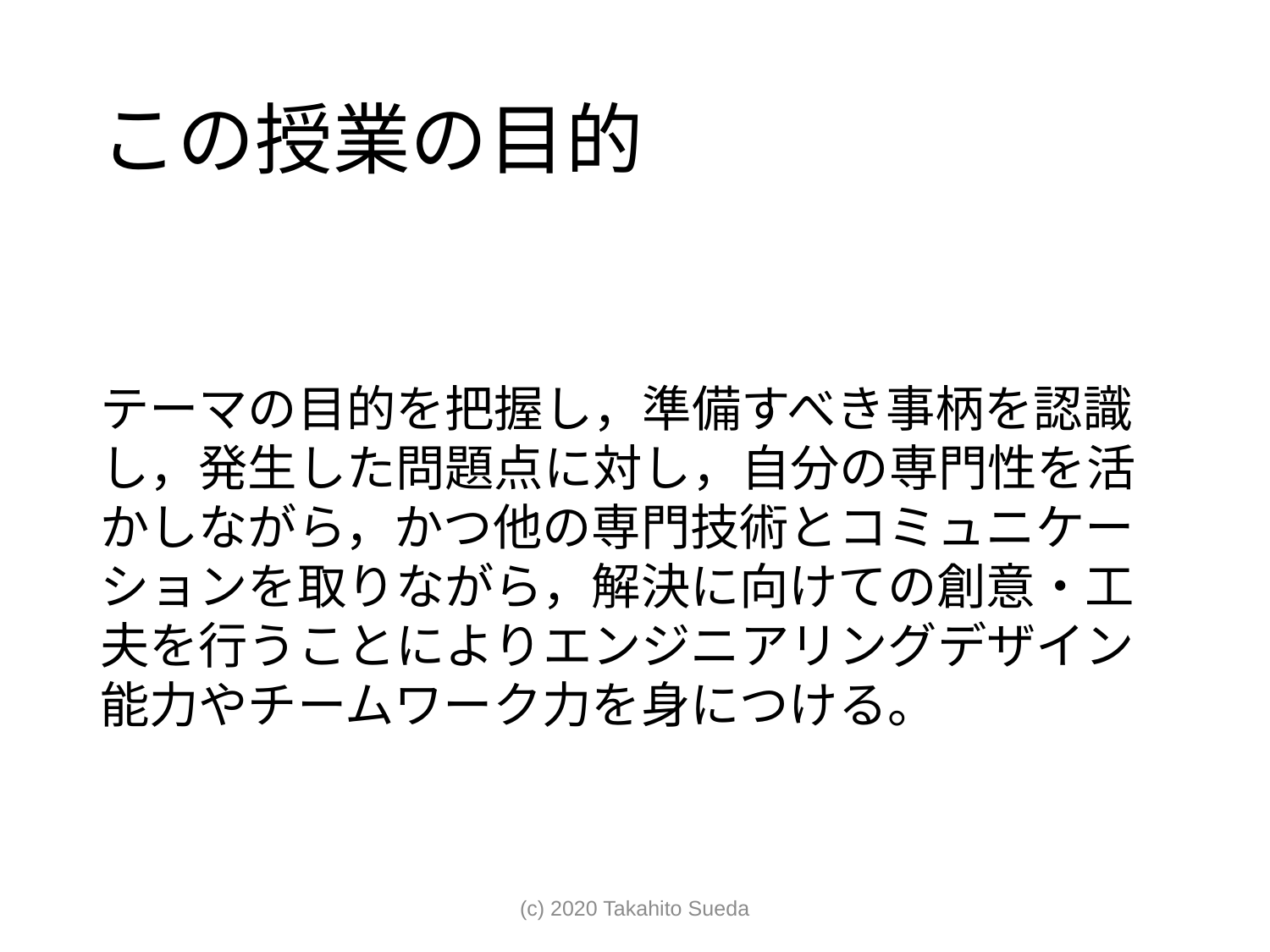

# この授業の目的
テーマの目的を把握し，準備すべき事柄を認識し，発生した問題点に対し，自分の専門性を活かしながら，かつ他の専門技術とコミュニケーションを取りながら，解決に向けての創意・工夫を行うことによりエンジニアリングデザイン能力やチームワーク力を身につける。
(c) 2020 Takahito Sueda